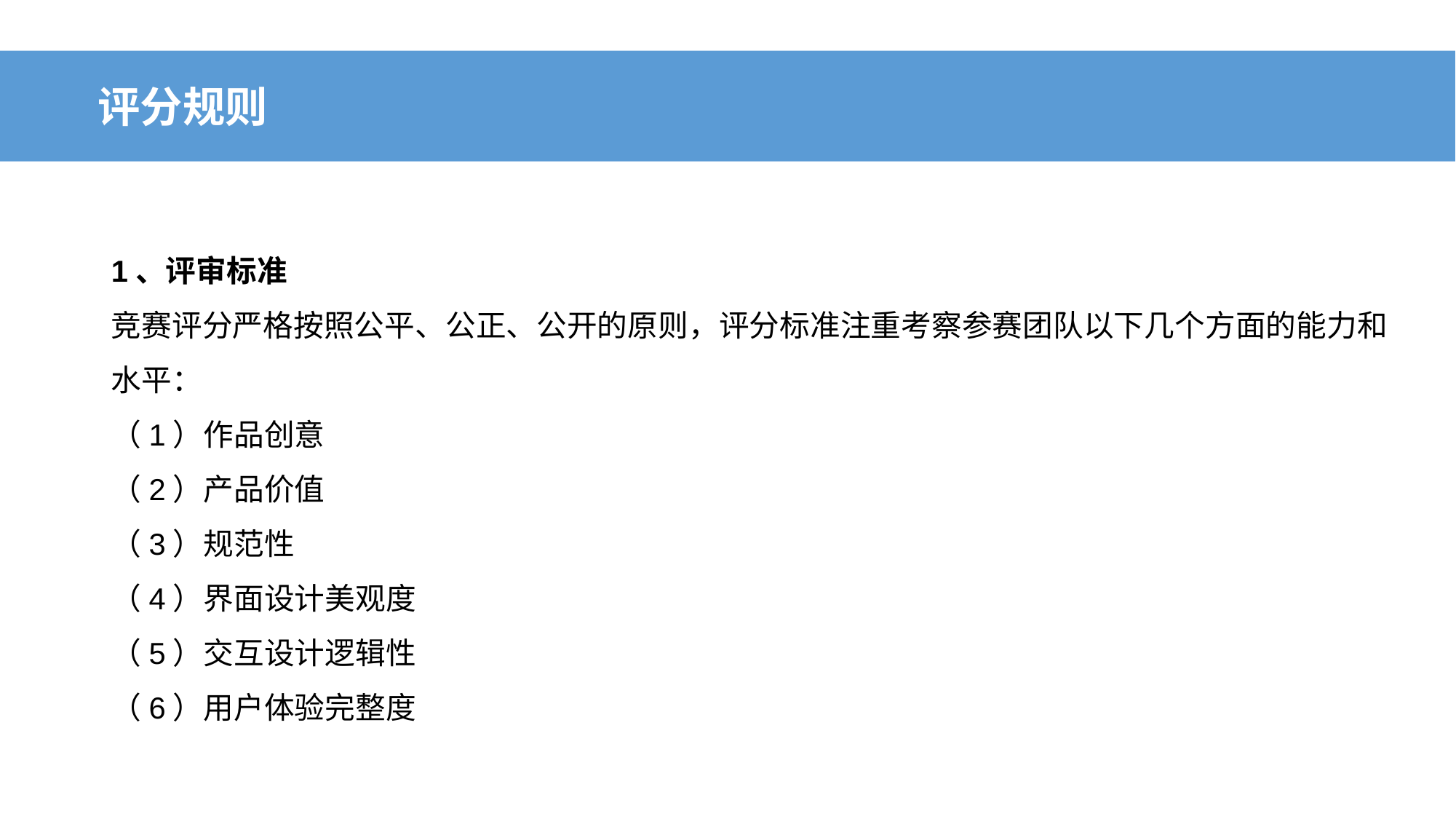

评分规则

1、评审标准
竞赛评分严格按照公平、公正、公开的原则，评分标准注重考察参赛团队以下几个方面的能力和水平：
（1）作品创意
（2）产品价值
（3）规范性
（4）界面设计美观度
（5）交互设计逻辑性
（6）用户体验完整度